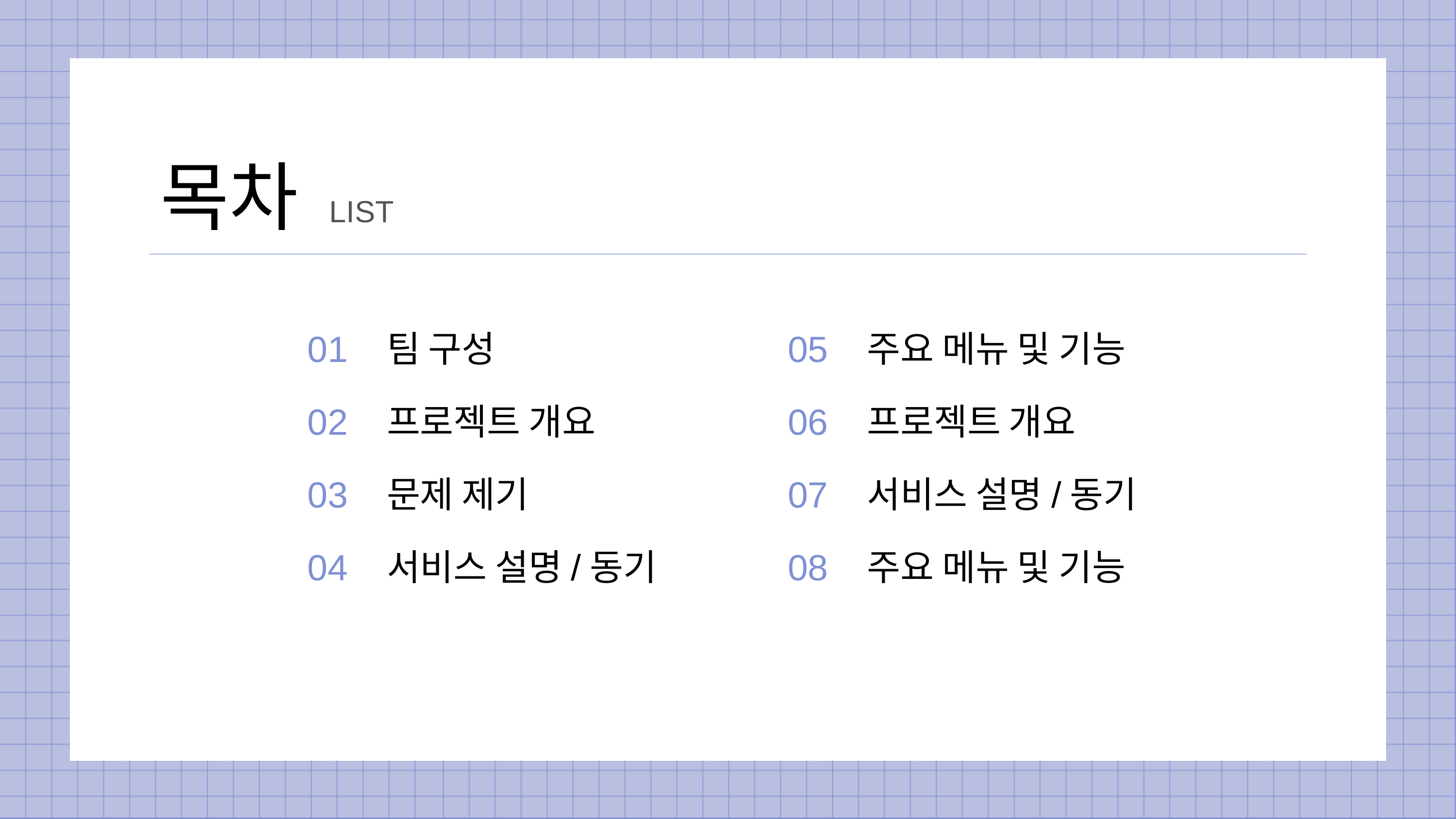

목차
LIST

01
02
03
04
팀 구성
프로젝트 개요
문제 제기
서비스 설명/동기
05
06
07
08
주요 메뉴 및 기능
프로젝트 개요
서비스 설명/동기
주요 메뉴 및 기능